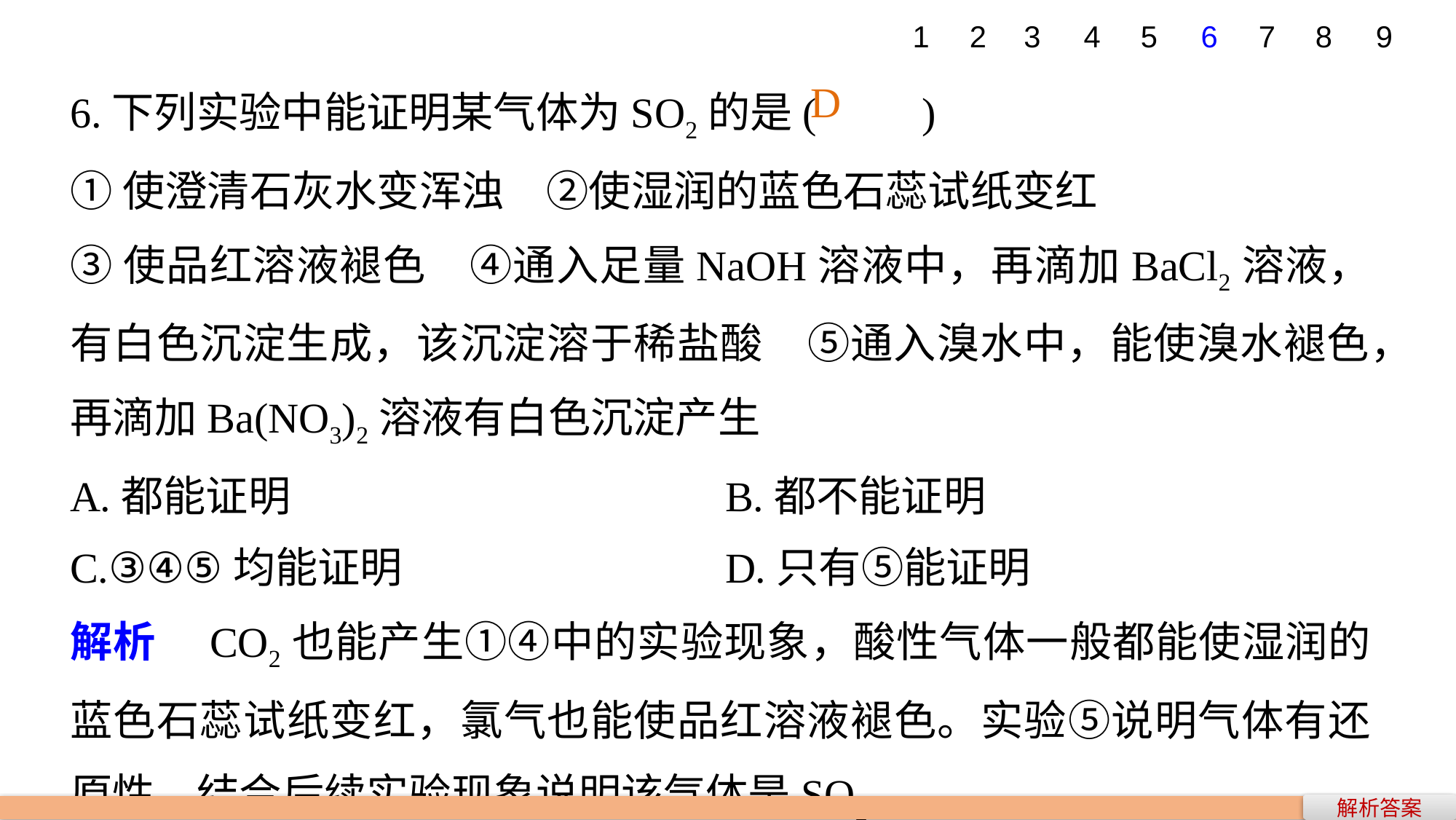

7
8
9
1
2
3
4
5
6
6.下列实验中能证明某气体为SO2的是(　　)
①使澄清石灰水变浑浊　②使湿润的蓝色石蕊试纸变红
③使品红溶液褪色　④通入足量NaOH溶液中，再滴加BaCl2溶液，有白色沉淀生成，该沉淀溶于稀盐酸　⑤通入溴水中，能使溴水褪色，再滴加Ba(NO3)2溶液有白色沉淀产生
A.都能证明  				B.都不能证明
C.③④⑤均能证明  			D.只有⑤能证明
解析　CO2也能产生①④中的实验现象，酸性气体一般都能使湿润的蓝色石蕊试纸变红，氯气也能使品红溶液褪色。实验⑤说明气体有还原性，结合后续实验现象说明该气体是SO2。
D
解析答案